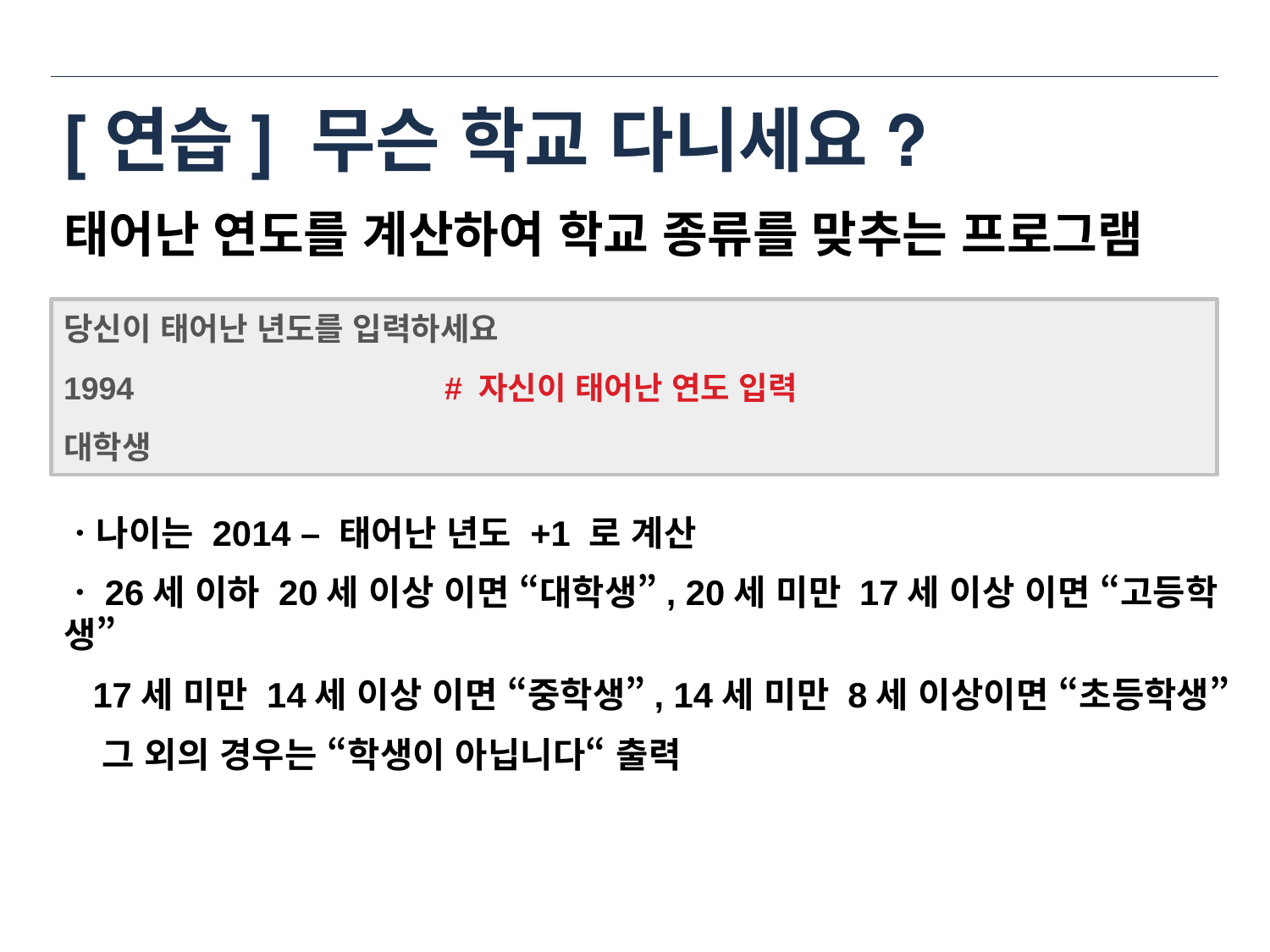

# [연습] 무슨 학교 다니세요?
태어난 연도를 계산하여 학교 종류를 맞추는 프로그램
당신이 태어난 년도를 입력하세요
1994			# 자신이 태어난 연도 입력
대학생
ㆍ나이는 2014 – 태어난 년도 +1 로 계산
ㆍ26세 이하 20세 이상 이면 “대학생”, 20세 미만 17세 이상 이면 “고등학생”
   17세 미만 14세 이상 이면 “중학생”, 14세 미만 8세 이상이면 “초등학생”
   그 외의 경우는 “학생이 아닙니다“ 출력